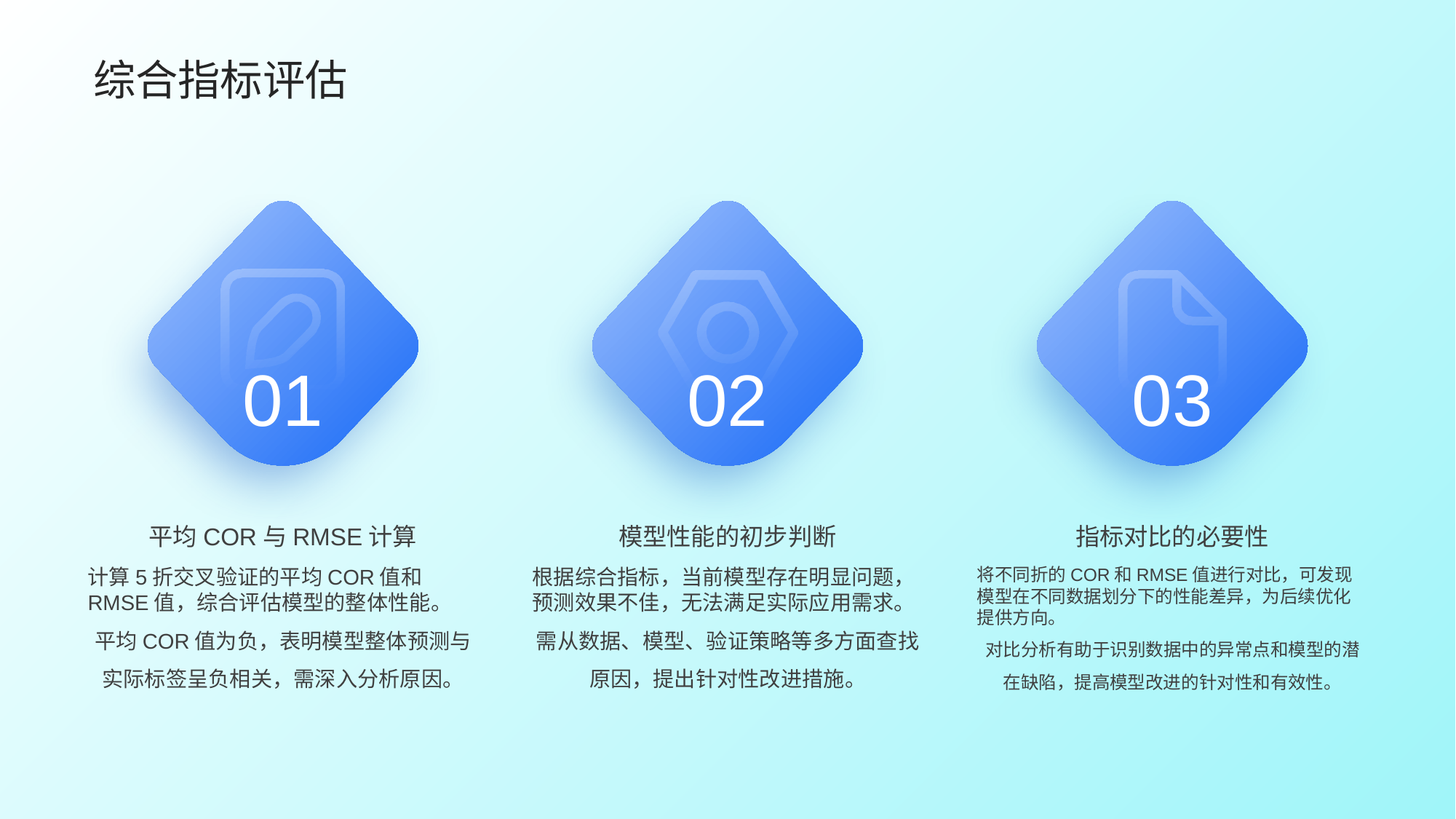

综合指标评估

01
02
03
平均COR与RMSE计算
模型性能的初步判断
指标对比的必要性
计算5折交叉验证的平均COR值和RMSE值，综合评估模型的整体性能。
平均COR值为负，表明模型整体预测与实际标签呈负相关，需深入分析原因。
根据综合指标，当前模型存在明显问题，预测效果不佳，无法满足实际应用需求。
需从数据、模型、验证策略等多方面查找原因，提出针对性改进措施。
将不同折的COR和RMSE值进行对比，可发现模型在不同数据划分下的性能差异，为后续优化提供方向。
对比分析有助于识别数据中的异常点和模型的潜在缺陷，提高模型改进的针对性和有效性。